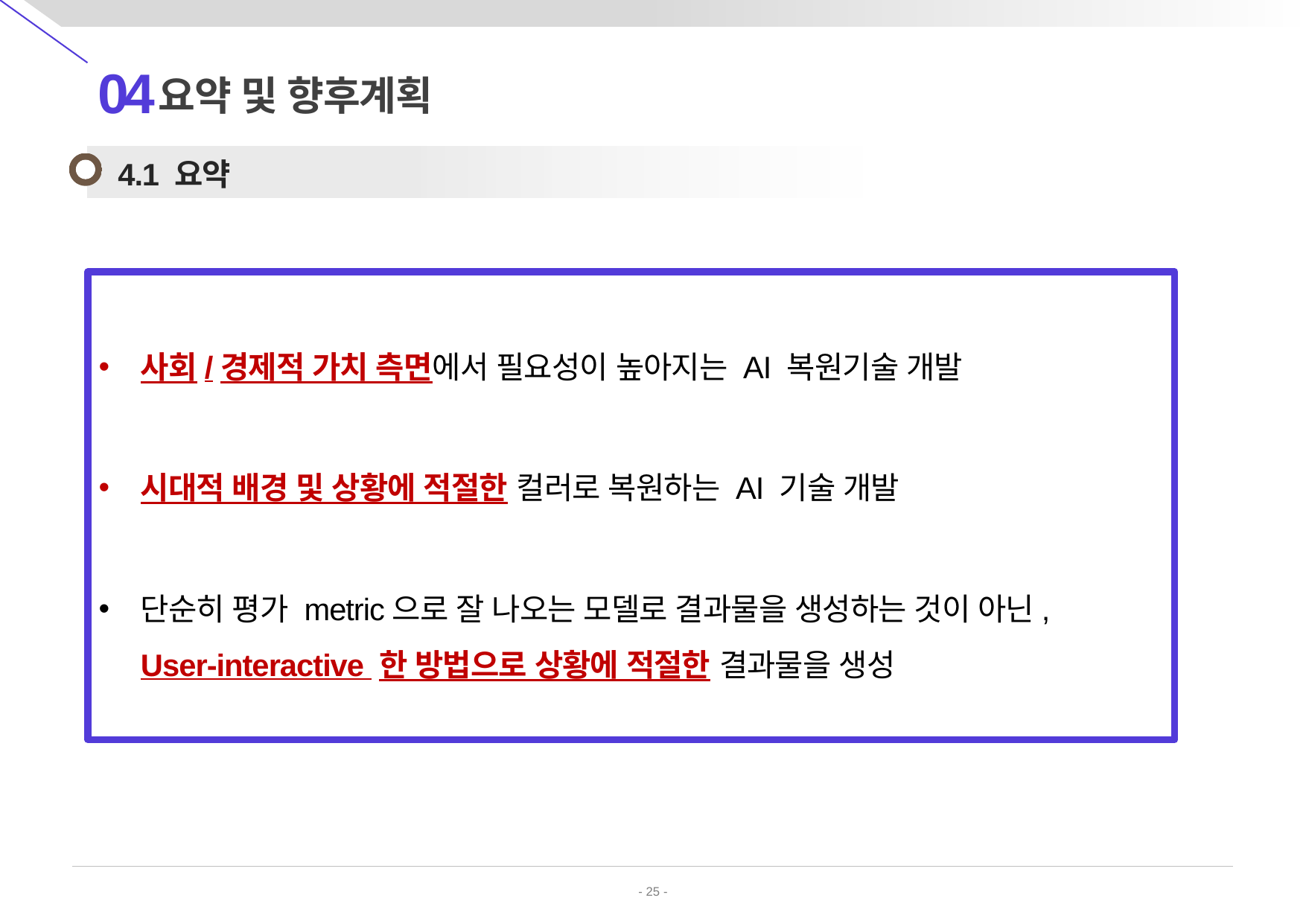

04
요약 및 향후계획

4.1 요약
사회/경제적 가치 측면에서 필요성이 높아지는 AI 복원기술 개발

시대적 배경 및 상황에 적절한 컬러로 복원하는 AI 기술 개발

단순히 평가 metric으로 잘 나오는 모델로 결과물을 생성하는 것이 아닌,
User-interactive 한 방법으로 상황에 적절한 결과물을 생성